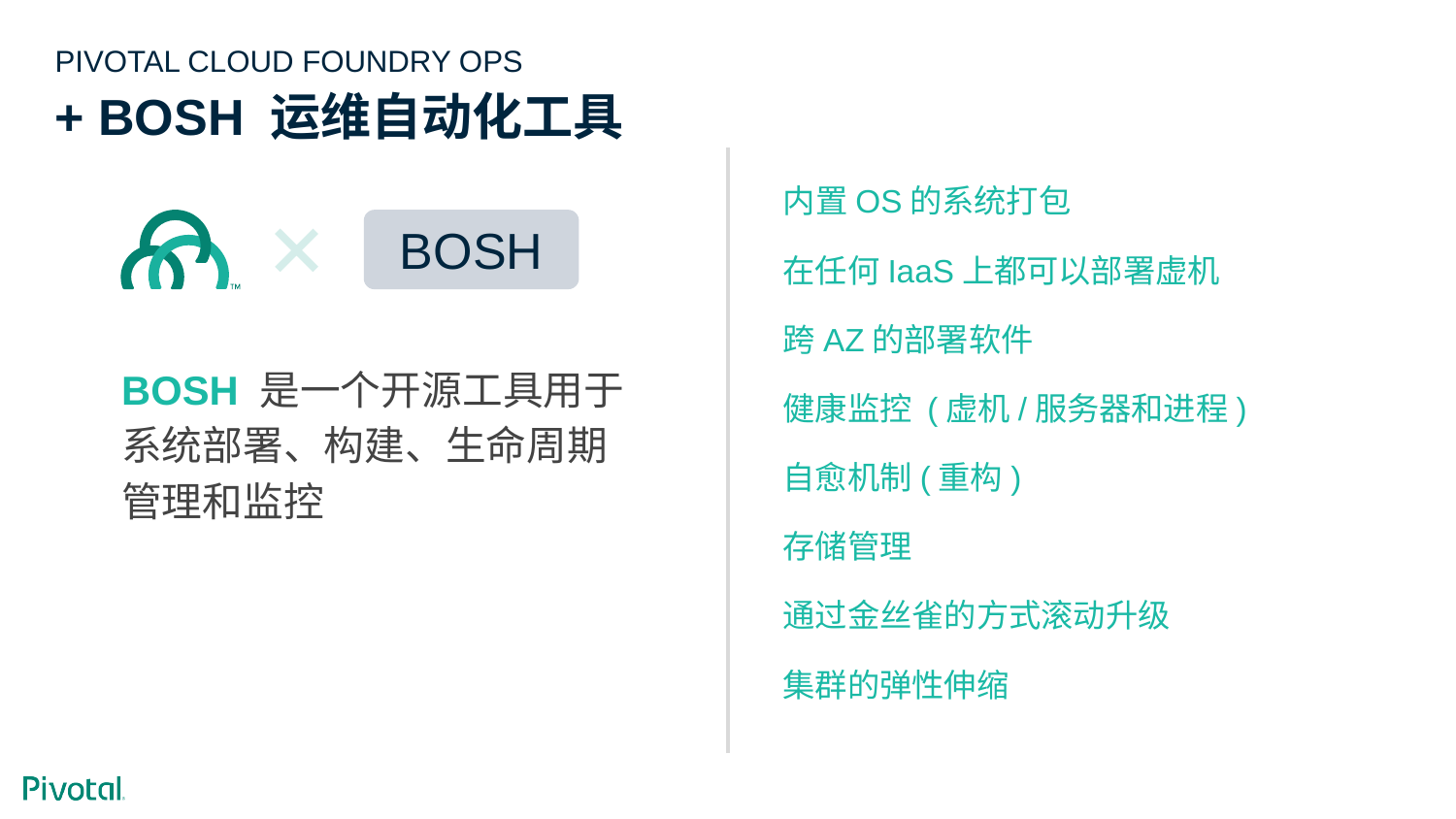

# PIVOTAL CLOUD FOUNDRY OPS
+ BOSH 运维自动化工具
内置OS的系统打包
在任何IaaS上都可以部署虚机
跨AZ的部署软件
健康监控 (虚机/服务器和进程)
自愈机制(重构)
存储管理
通过金丝雀的方式滚动升级
集群的弹性伸缩

BOSH

BOSH 是一个开源工具用于系统部署、构建、生命周期管理和监控